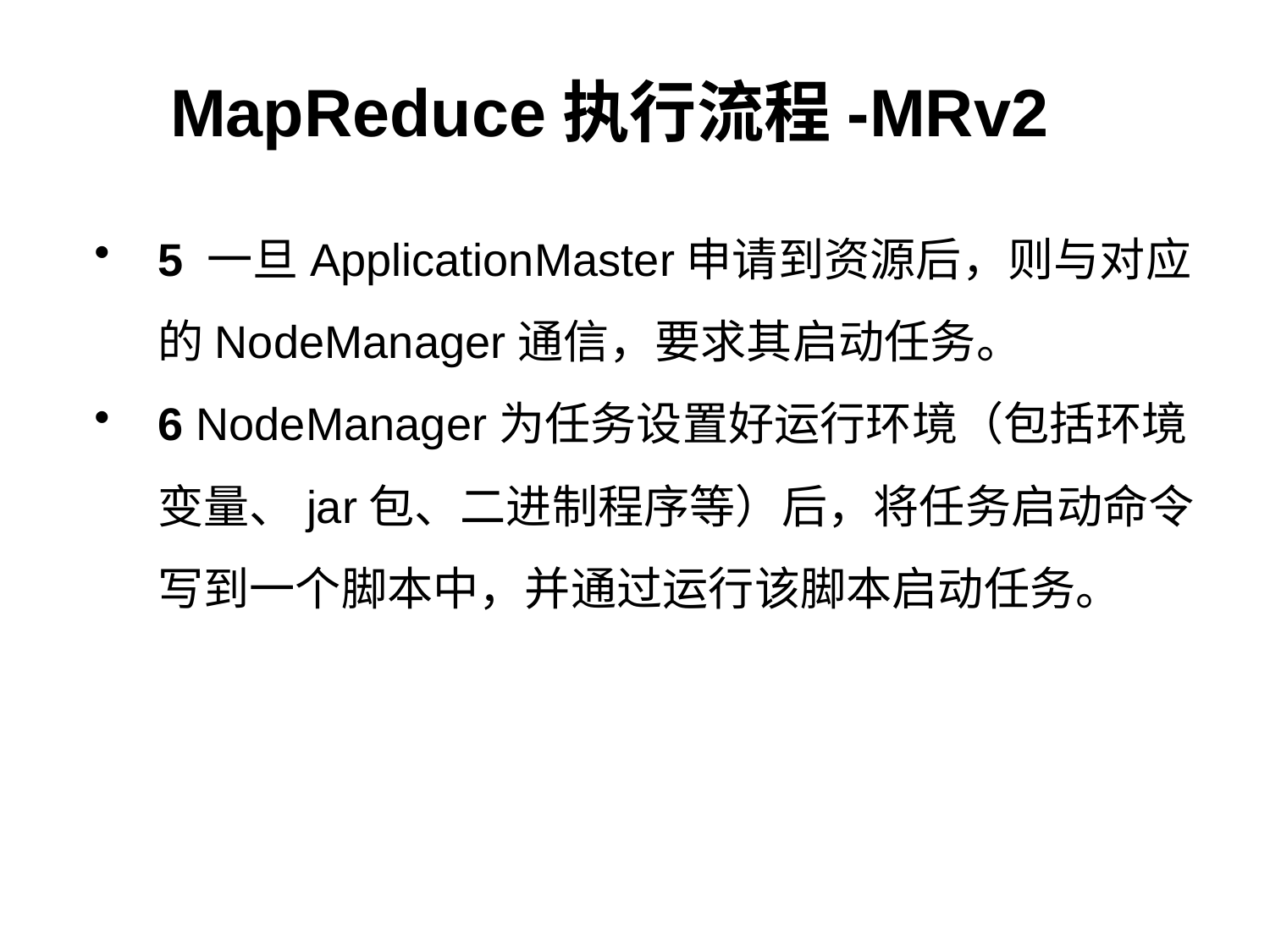

MapReduce执行流程-MRv2
5 一旦ApplicationMaster申请到资源后，则与对应的NodeManager通信，要求其启动任务。
6 NodeManager为任务设置好运行环境（包括环境变量、jar包、二进制程序等）后，将任务启动命令写到一个脚本中，并通过运行该脚本启动任务。